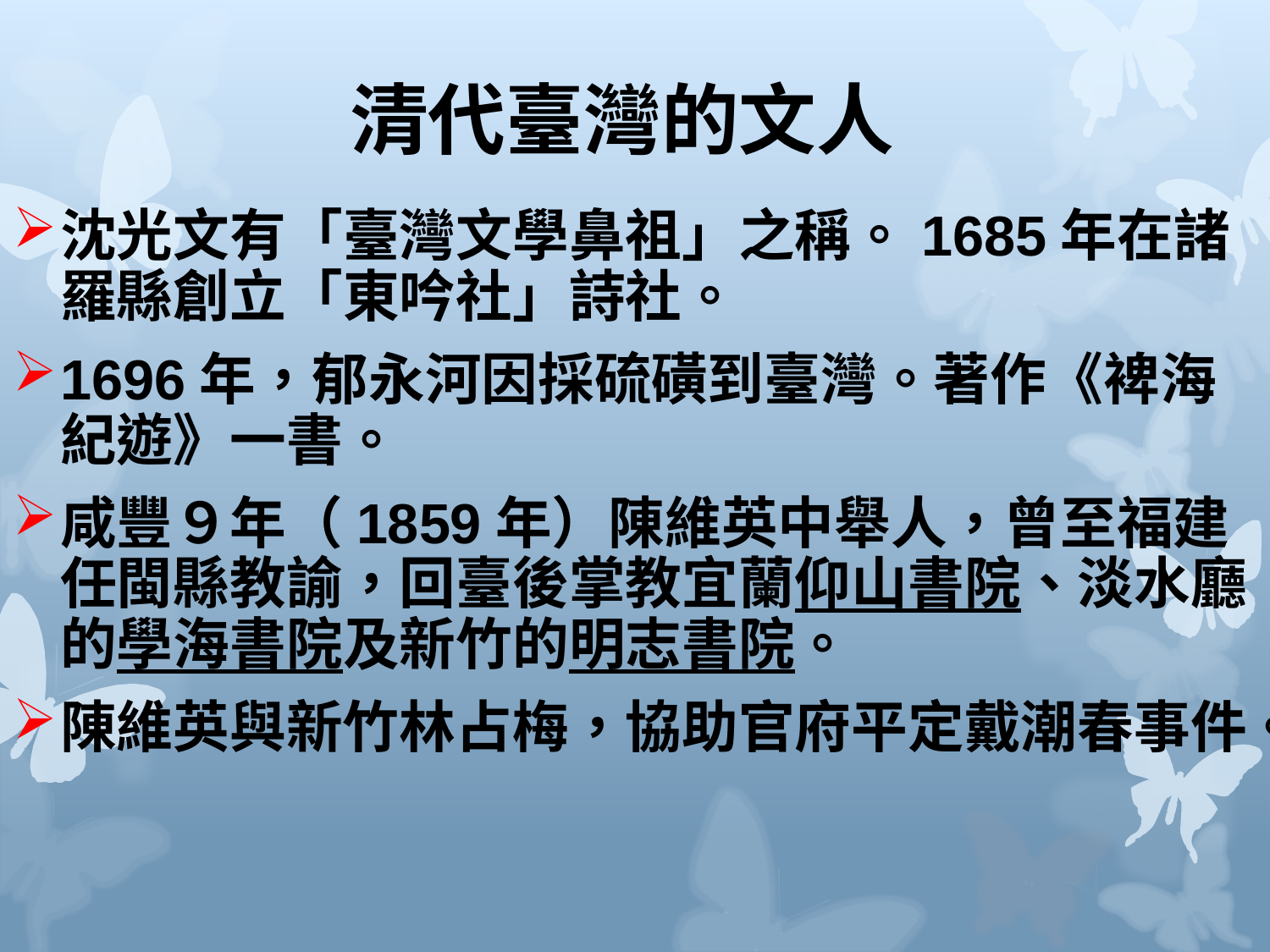

# 清代臺灣的文人
沈光文有「臺灣文學鼻祖」之稱。1685年在諸羅縣創立「東吟社」詩社。
1696年，郁永河因採硫磺到臺灣。著作《裨海紀遊》一書。
咸豐９年（1859年）陳維英中舉人，曾至福建任閩縣教諭，回臺後掌教宜蘭仰山書院、淡水廳的學海書院及新竹的明志書院。
陳維英與新竹林占梅，協助官府平定戴潮春事件。